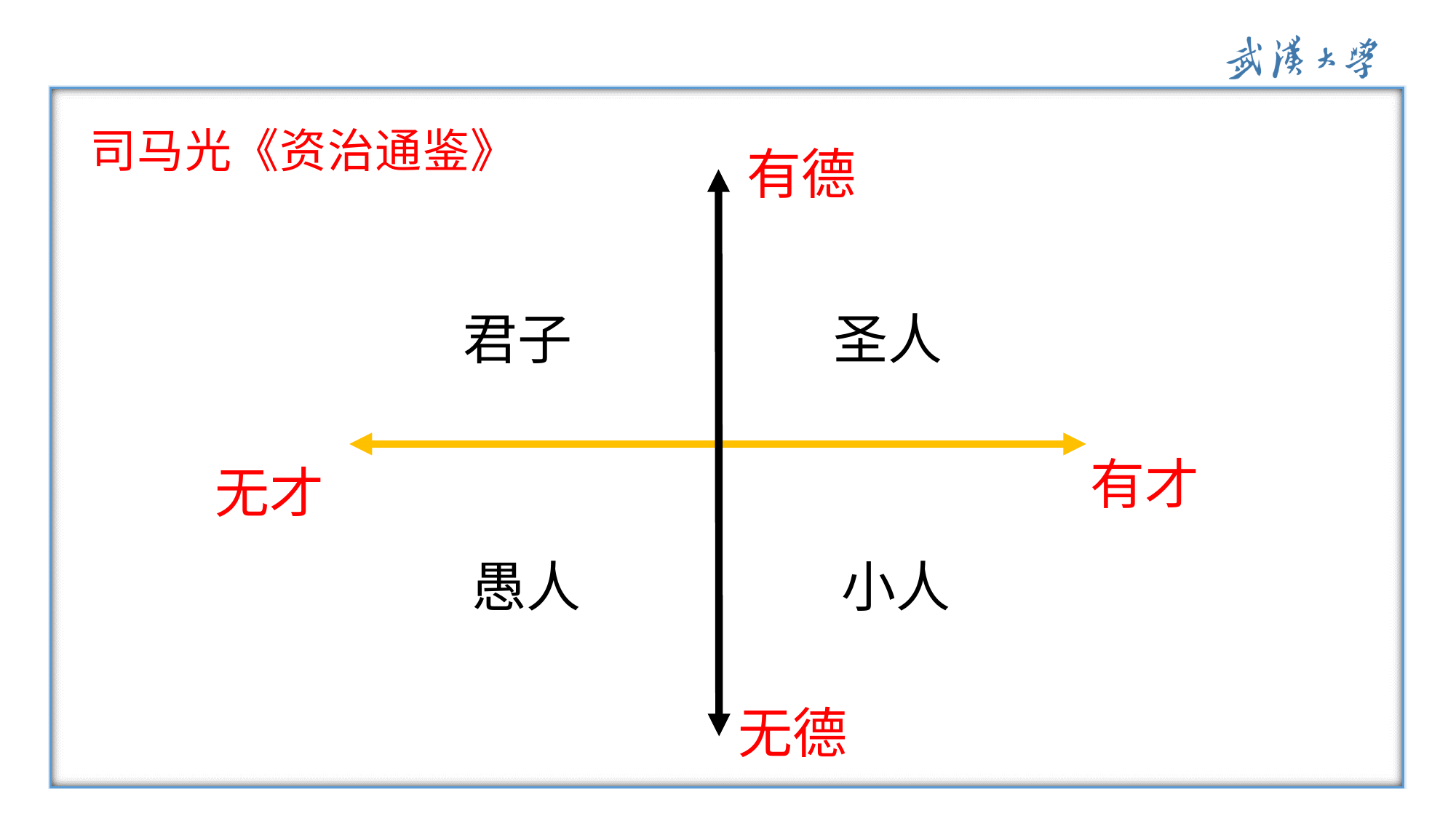

# 司马光《资治通鉴》
有德
有才
无才
无德
君子
圣人
愚人
小人